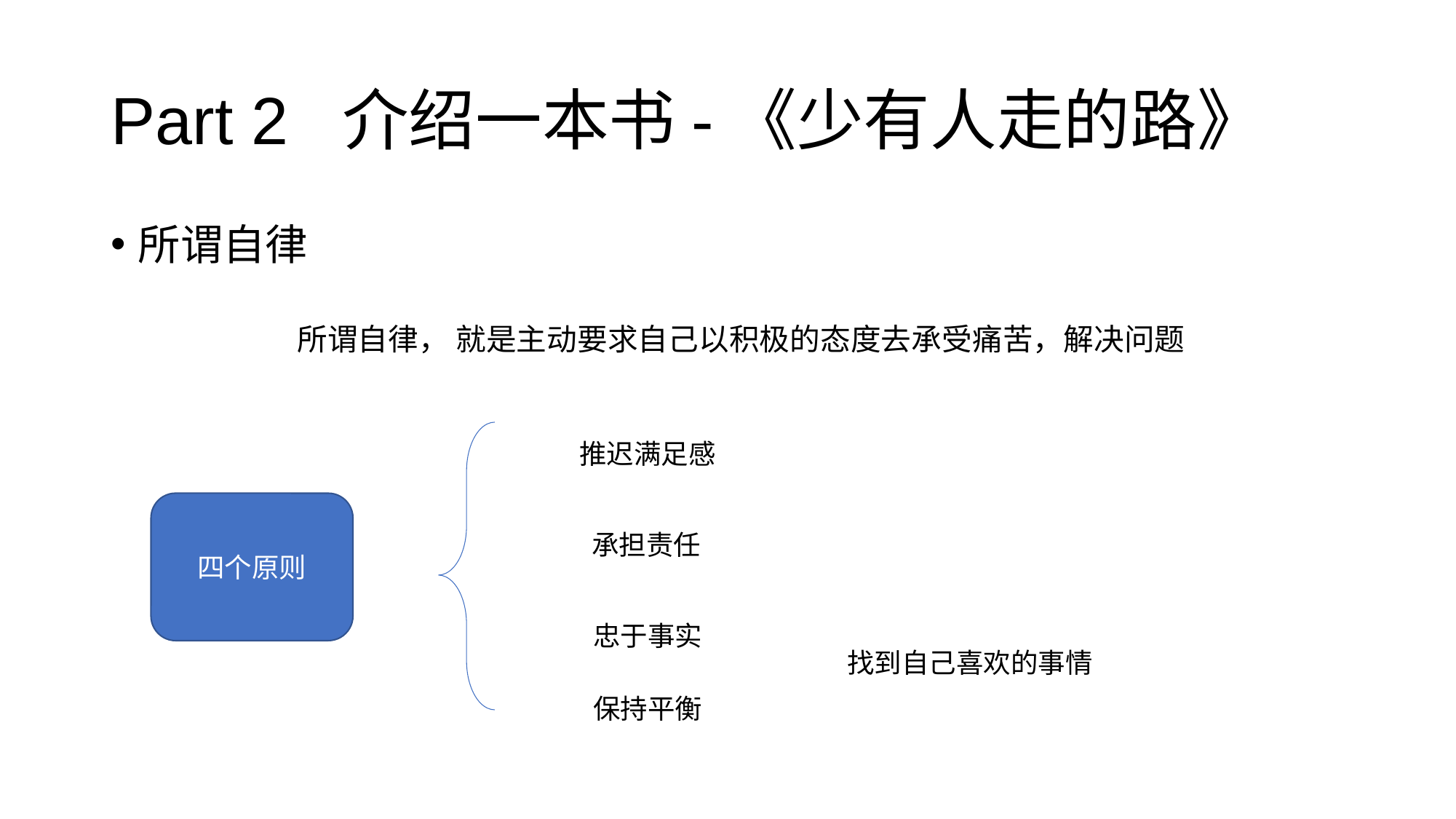

# Part 2  介绍一本书-《少有人走的路》
所谓自律
所谓自律， 就是主动要求自己以积极的态度去承受痛苦，解决问题

推迟满足感
四个原则
承担责任
忠于事实
找到自己喜欢的事情
保持平衡